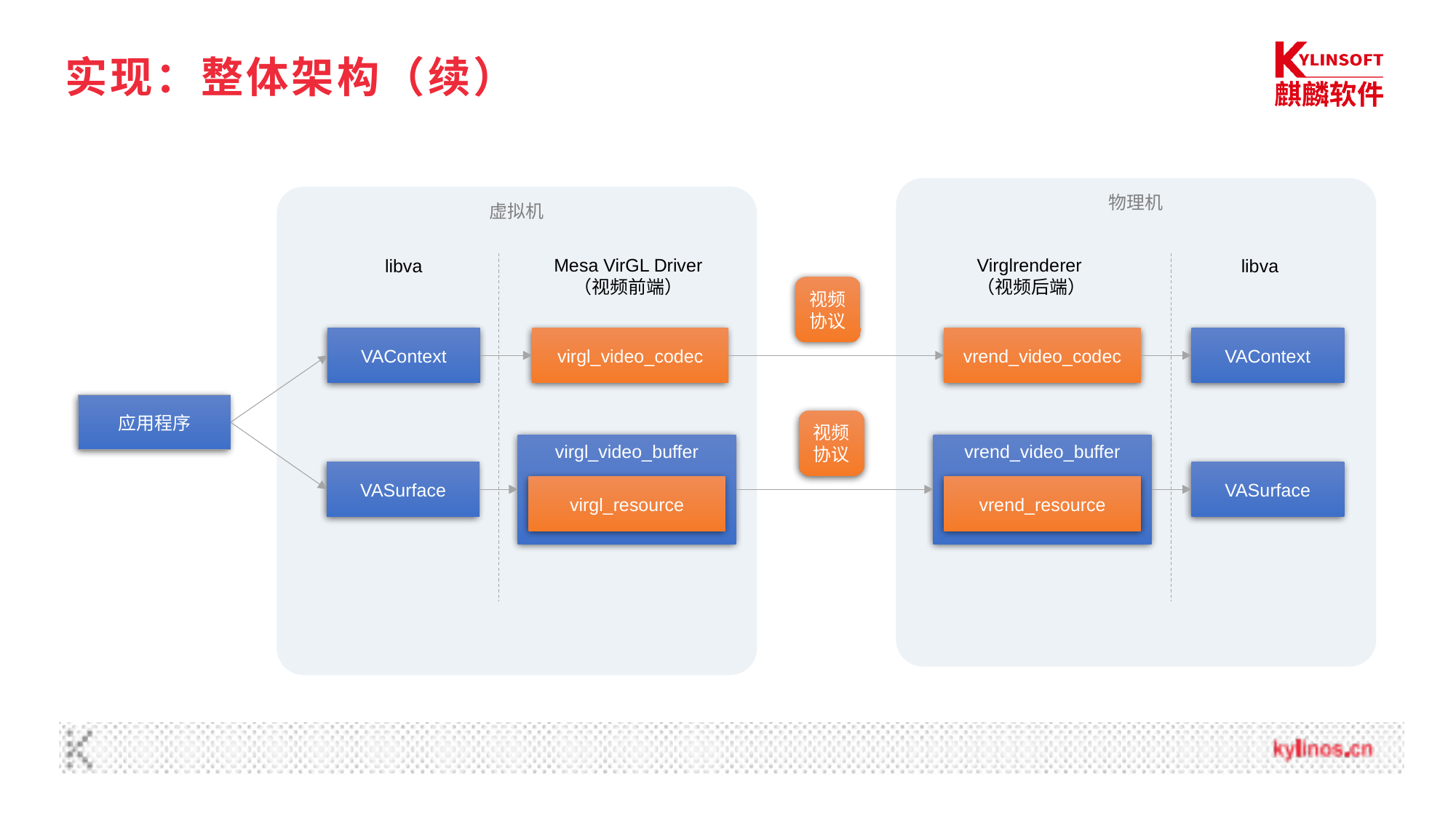

实现：整体架构（续）
物理机
虚拟机
libva
Mesa VirGL Driver
（视频前端）
Virglrenderer
（视频后端）
libva
视频
协议
VAContext
virgl_video_codec
vrend_video_codec
VAContext
应用程序
视频
协议
virgl_video_buffer
virgl_resource
vrend_video_buffer
vrend_resource
VASurface
VASurface